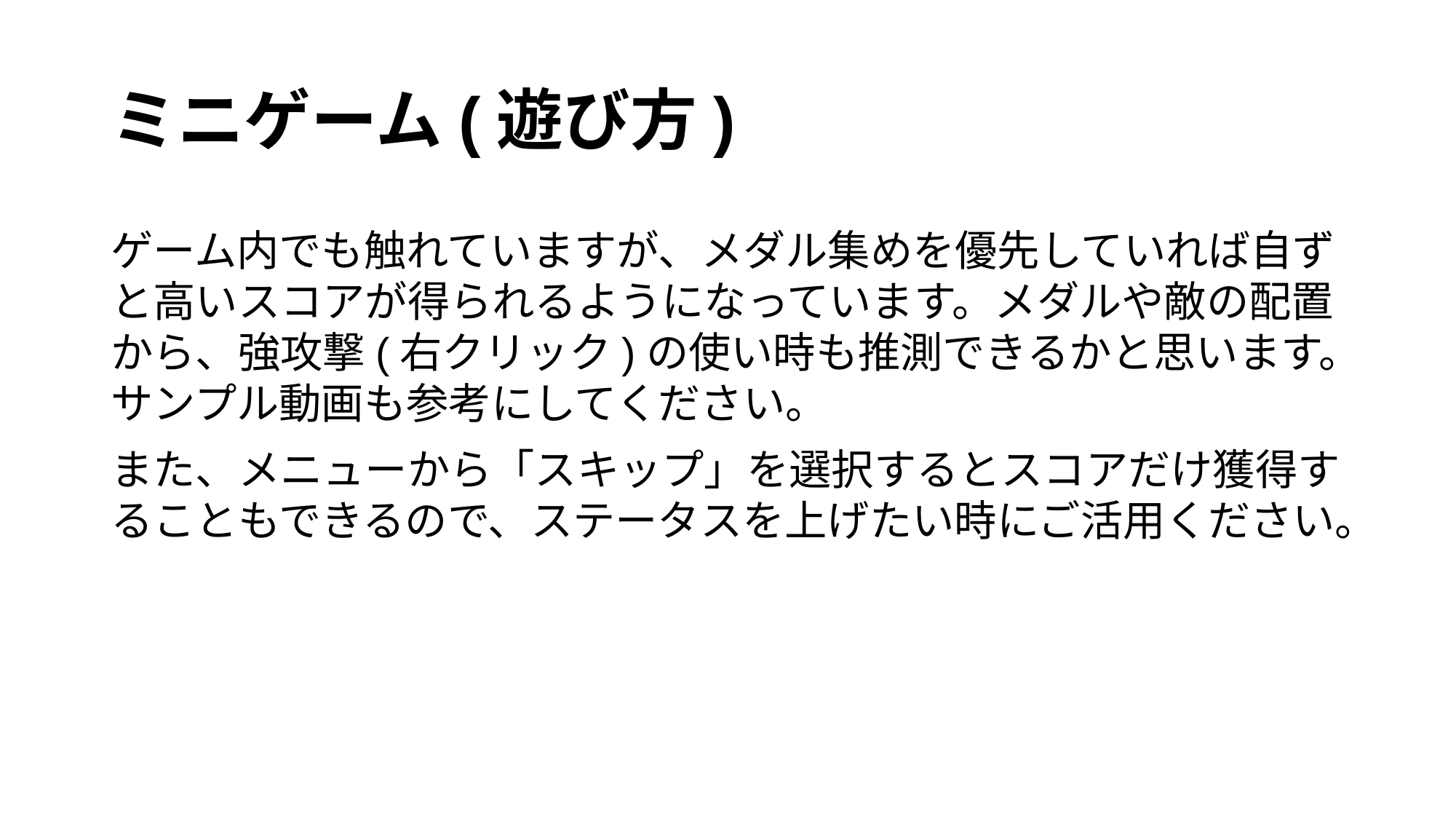

# ミニゲーム(遊び方)
ゲーム内でも触れていますが、メダル集めを優先していれば自ずと高いスコアが得られるようになっています。メダルや敵の配置から、強攻撃(右クリック)の使い時も推測できるかと思います。サンプル動画も参考にしてください。
また、メニューから「スキップ」を選択するとスコアだけ獲得することもできるので、ステータスを上げたい時にご活用ください。